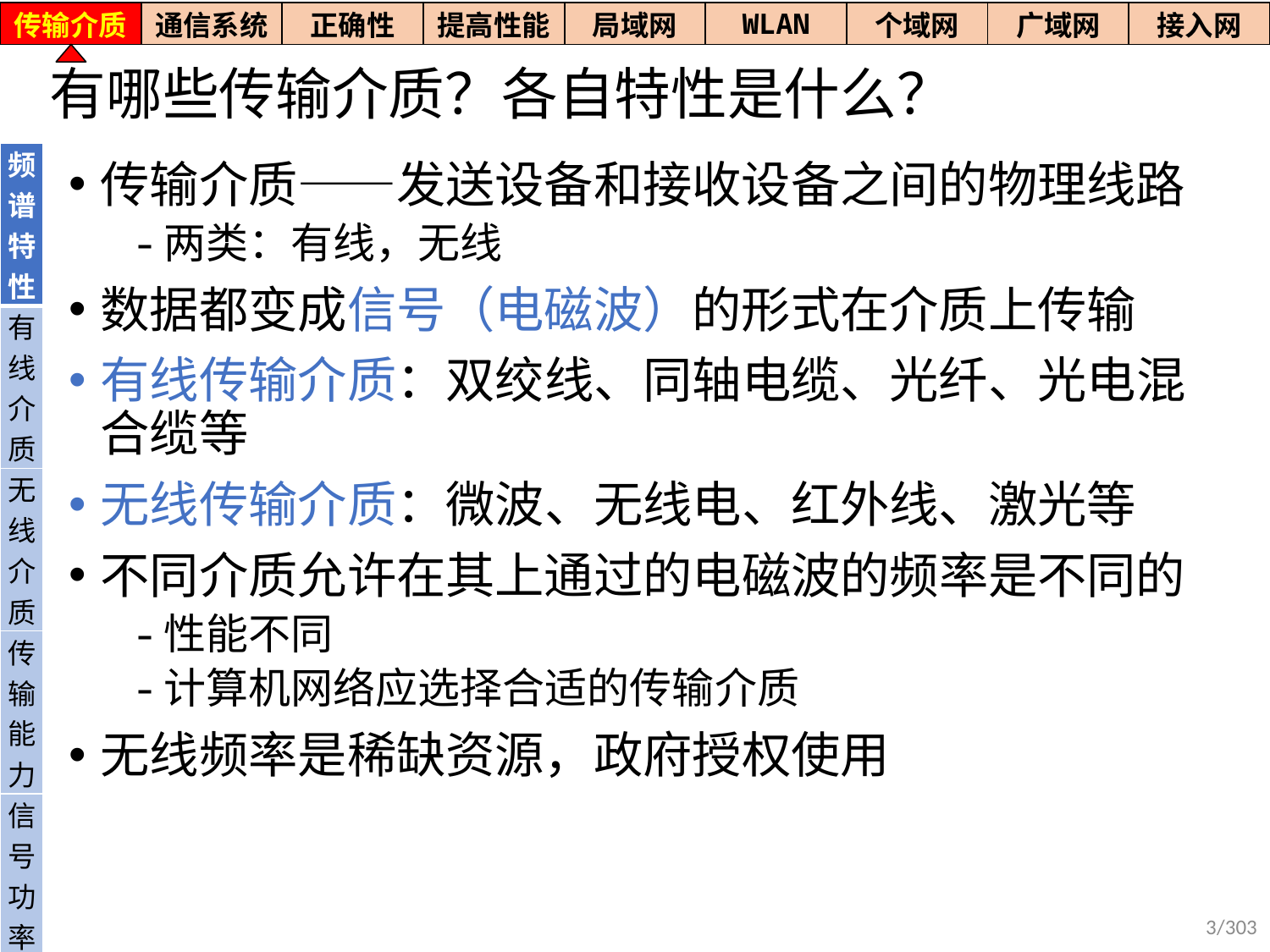

| 传输介质 | 通信系统 | 正确性 | 提高性能 | 局域网 | WLAN | 个域网 | 广域网 | 接入网 |
| --- | --- | --- | --- | --- | --- | --- | --- | --- |

# 有哪些传输介质？各自特性是什么？
| 频谱特性 |
| --- |
| 有线介质 |
| 无线介质 |
| 传输能力 |
| 信号功率 |
传输介质——发送设备和接收设备之间的物理线路
两类：有线，无线
数据都变成信号（电磁波）的形式在介质上传输
有线传输介质：双绞线、同轴电缆、光纤、光电混合缆等
无线传输介质：微波、无线电、红外线、激光等
不同介质允许在其上通过的电磁波的频率是不同的
性能不同
计算机网络应选择合适的传输介质
无线频率是稀缺资源，政府授权使用

3/303